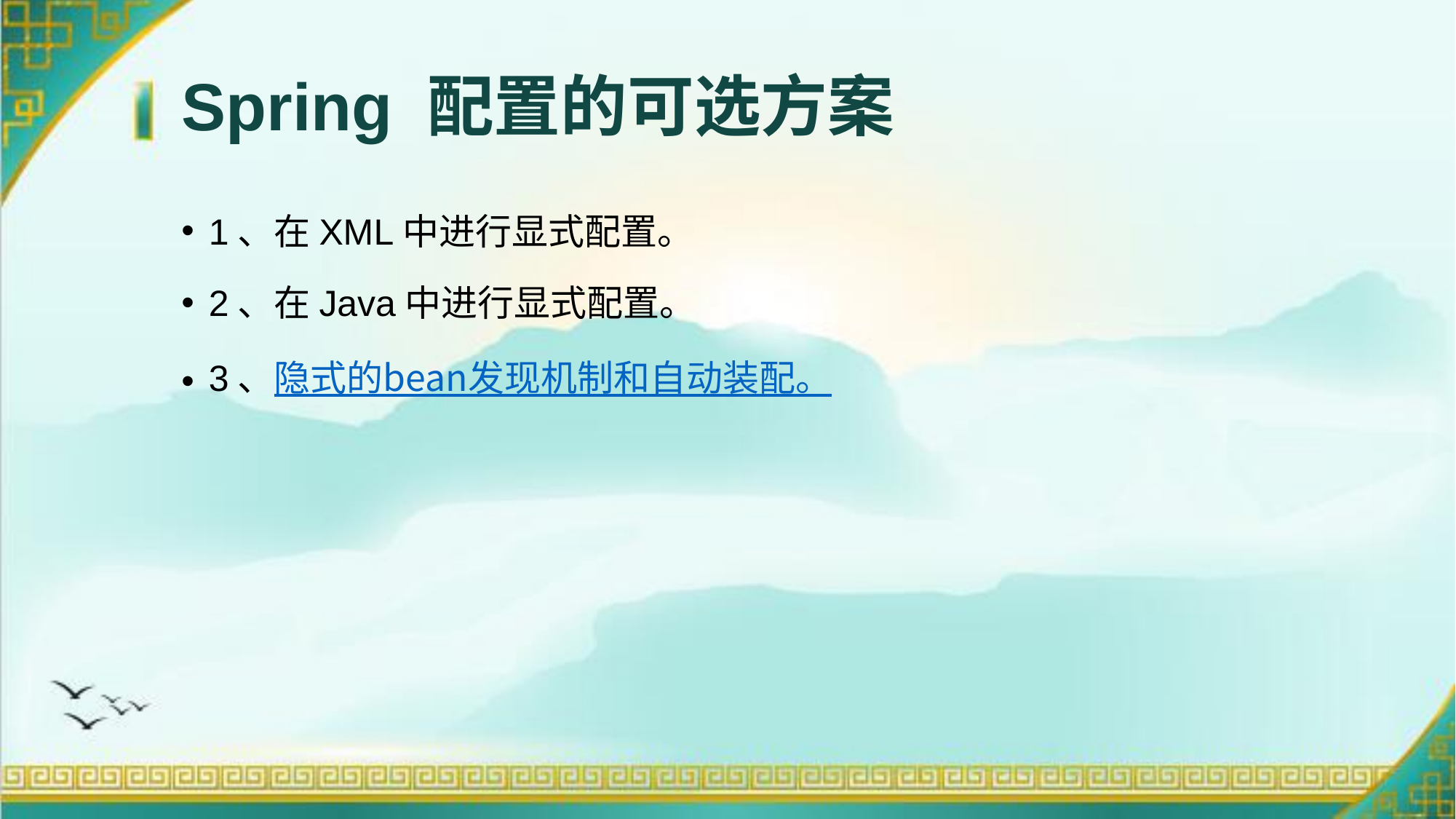

# Spring 配置的可选方案
1、在XML中进行显式配置。
2、在Java中进行显式配置。
3、隐式的bean发现机制和自动装配。